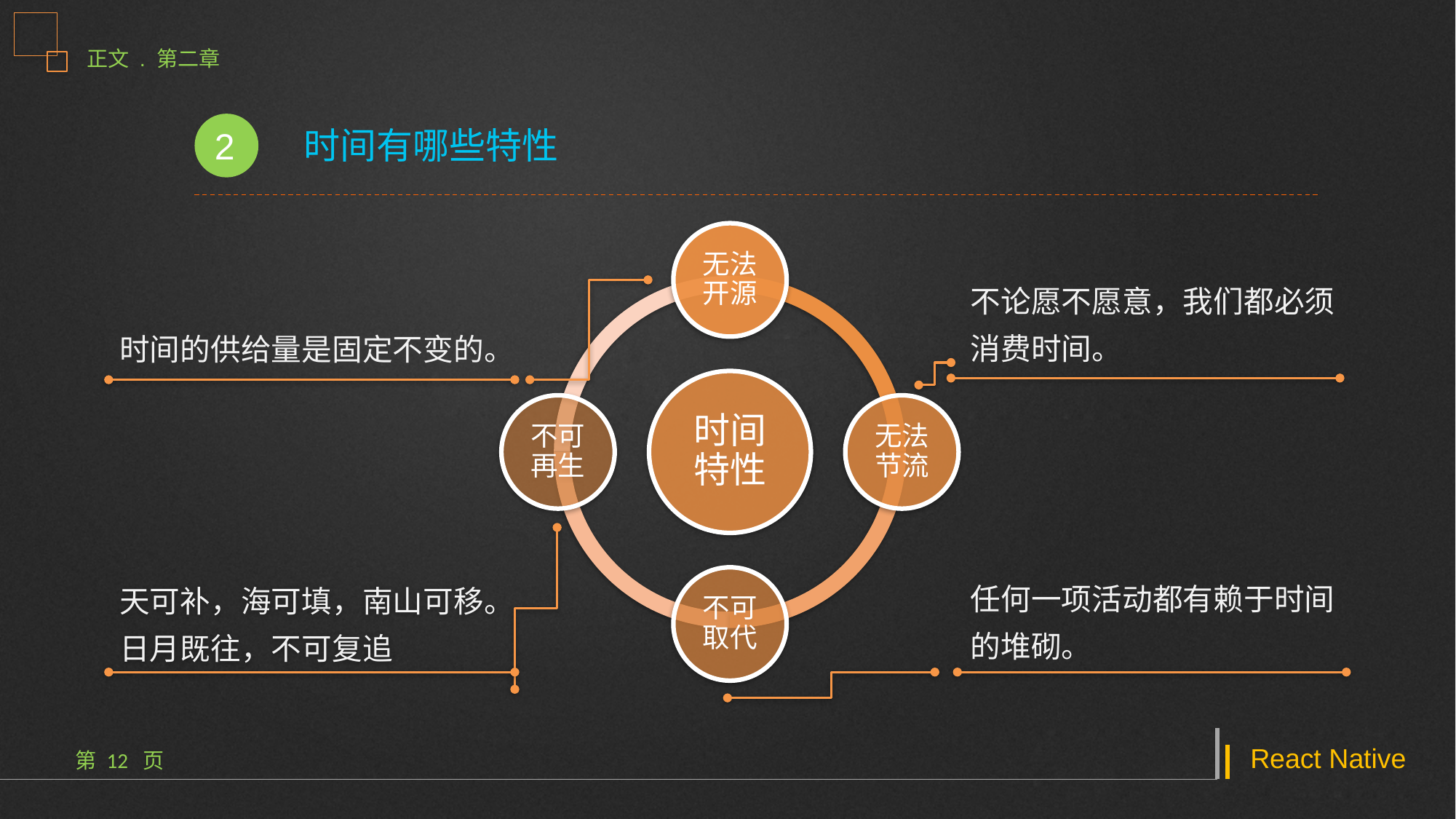

2
时间有哪些特性
时间特性
无法开源
无法节流
不可取代
不可再生

不论愿不愿意，我们都必须消费时间。
时间的供给量是固定不变的。
任何一项活动都有赖于时间的堆砌。
天可补，海可填，南山可移。日月既往，不可复追